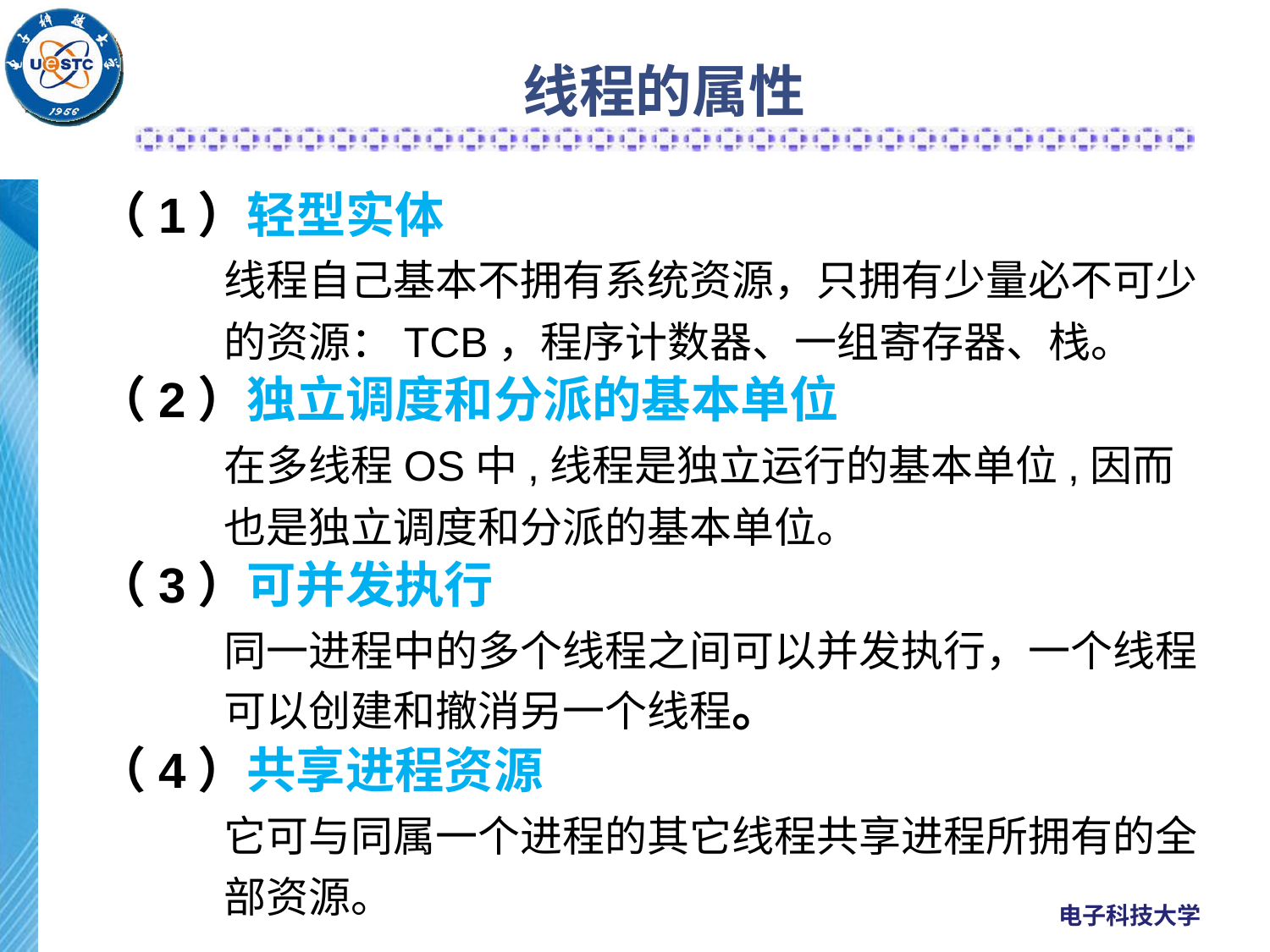

线程的属性
（1）轻型实体
线程自己基本不拥有系统资源，只拥有少量必不可少的资源：TCB，程序计数器、一组寄存器、栈。
（2）独立调度和分派的基本单位
在多线程OS中,线程是独立运行的基本单位,因而也是独立调度和分派的基本单位。
（3）可并发执行
同一进程中的多个线程之间可以并发执行，一个线程可以创建和撤消另一个线程。
（4）共享进程资源
它可与同属一个进程的其它线程共享进程所拥有的全部资源。